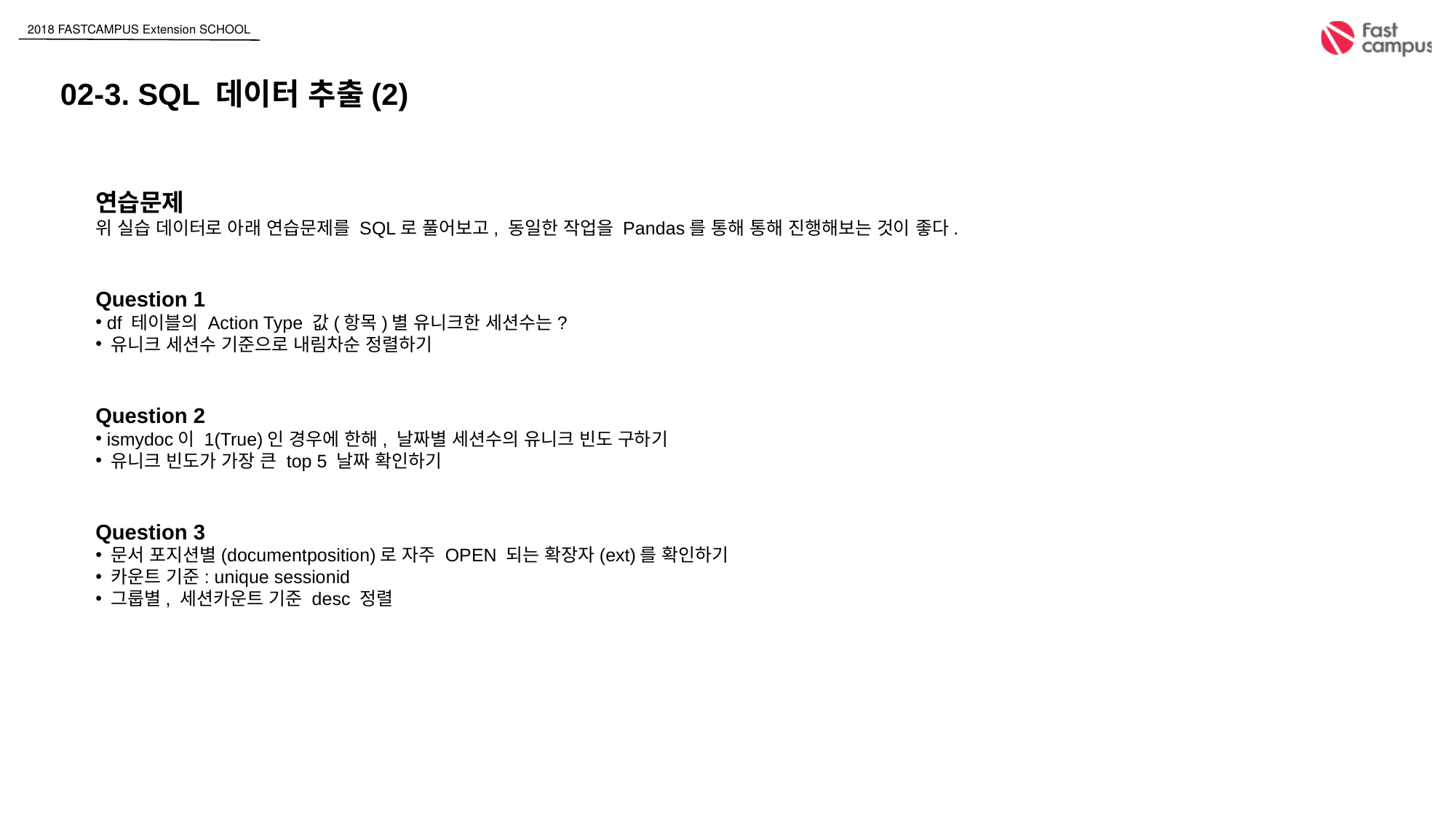

02-3. SQL 데이터 추출(2)
연습문제
위 실습 데이터로 아래 연습문제를 SQL로 풀어보고, 동일한 작업을 Pandas를 통해 통해 진행해보는 것이 좋다.

Question 1
 df 테이블의 Action Type 값(항목)별 유니크한 세션수는?
 유니크 세션수 기준으로 내림차순 정렬하기

Question 2
 ismydoc이 1(True)인 경우에 한해, 날짜별 세션수의 유니크 빈도 구하기
 유니크 빈도가 가장 큰 top 5 날짜 확인하기

Question 3
 문서 포지션별(documentposition)로 자주 OPEN 되는 확장자(ext)를 확인하기
 카운트 기준: unique sessionid
 그룹별, 세션카운트 기준 desc 정렬